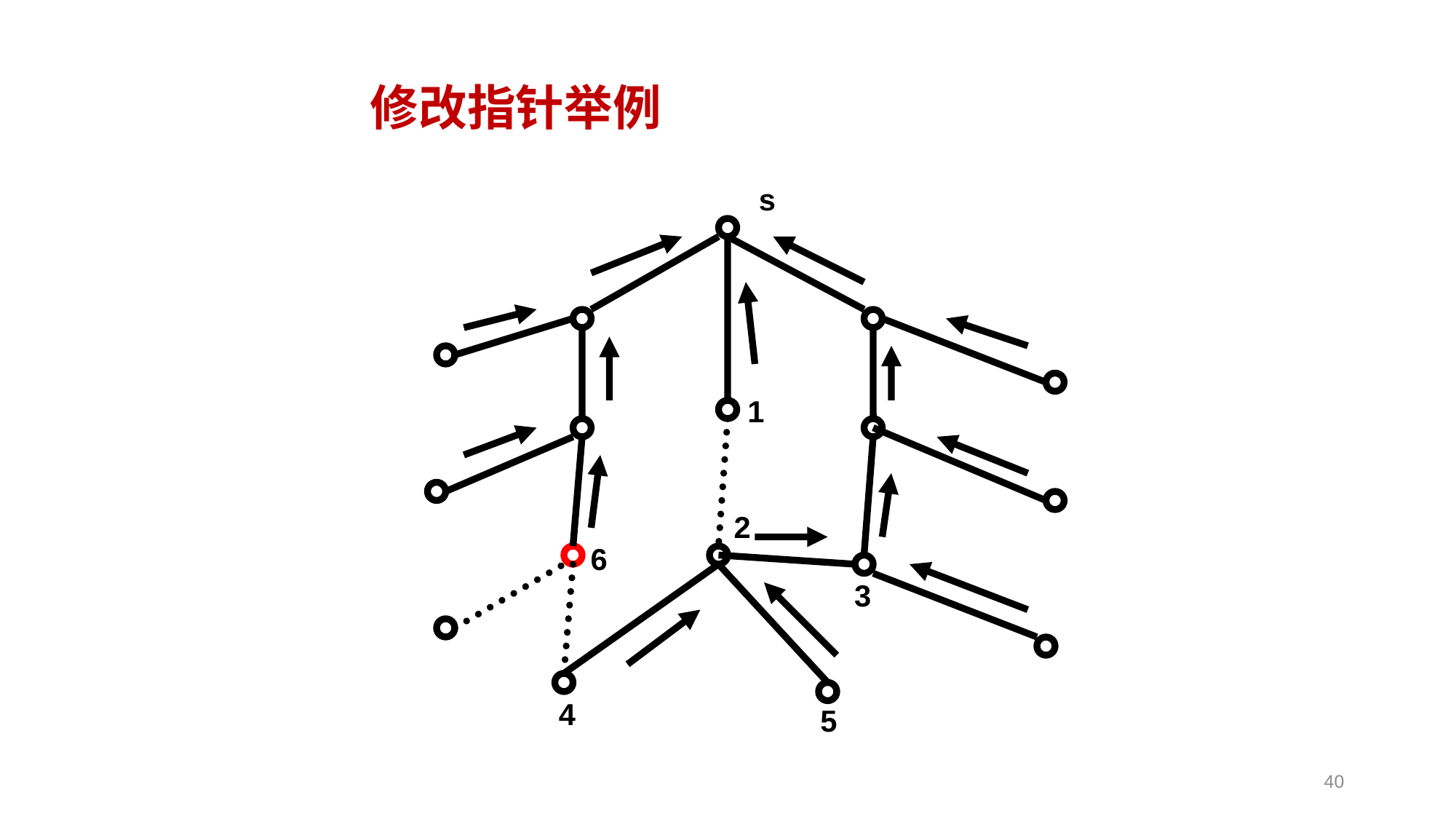

修改指针举例
s

1

2
6

3

4
5
40